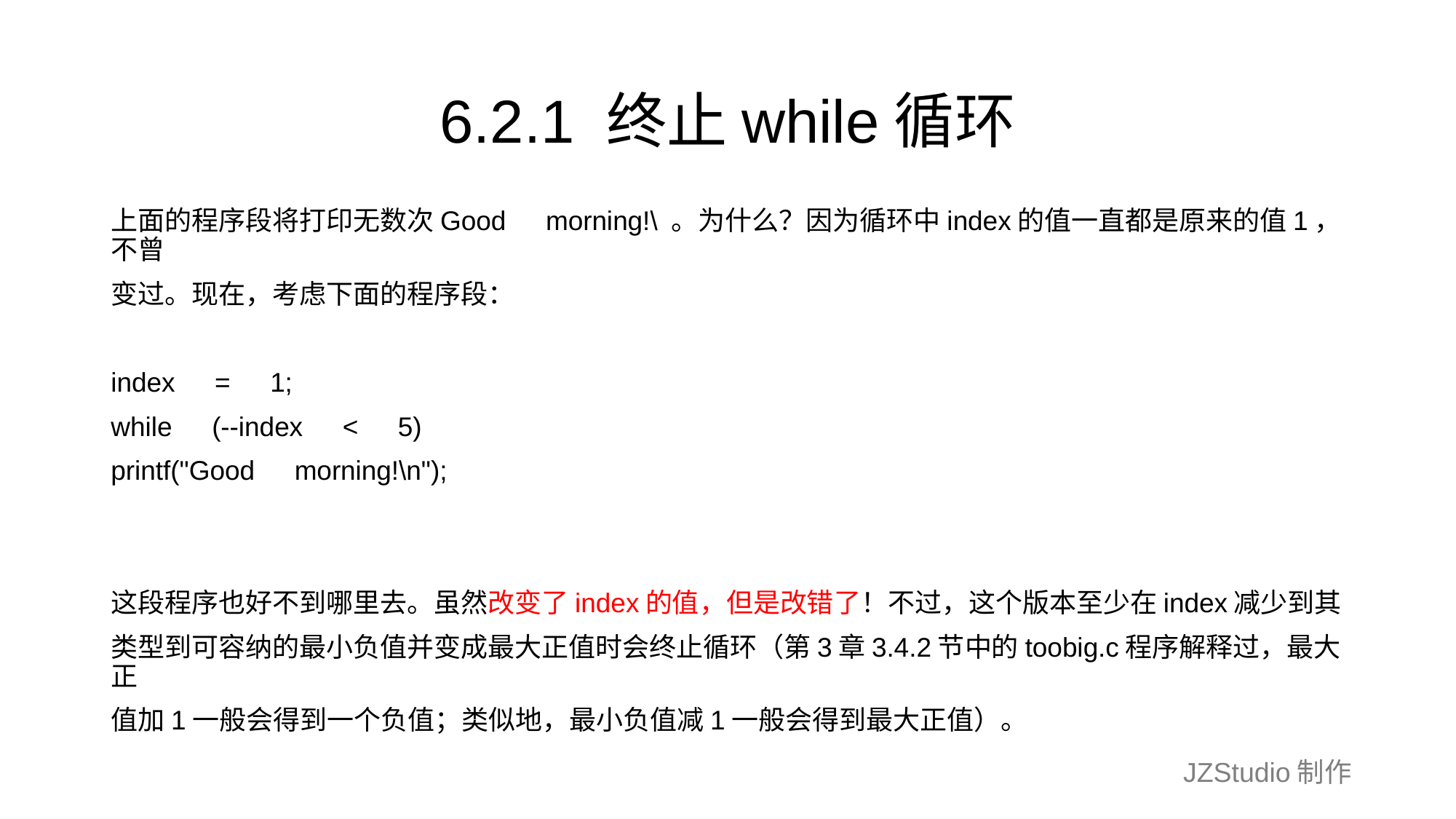

# 6.2.1 终止while循环
上面的程序段将打印无数次Good　morning!\ 。为什么？因为循环中index的值一直都是原来的值1，不曾
变过。现在，考虑下面的程序段：

index　=　1;
while　(--index　<　5)
printf("Good　morning!\n");

这段程序也好不到哪里去。虽然改变了index的值，但是改错了！不过，这个版本至少在index减少到其
类型到可容纳的最小负值并变成最大正值时会终止循环（第3章3.4.2节中的toobig.c程序解释过，最大正
值加1一般会得到一个负值；类似地，最小负值减1一般会得到最大正值）。